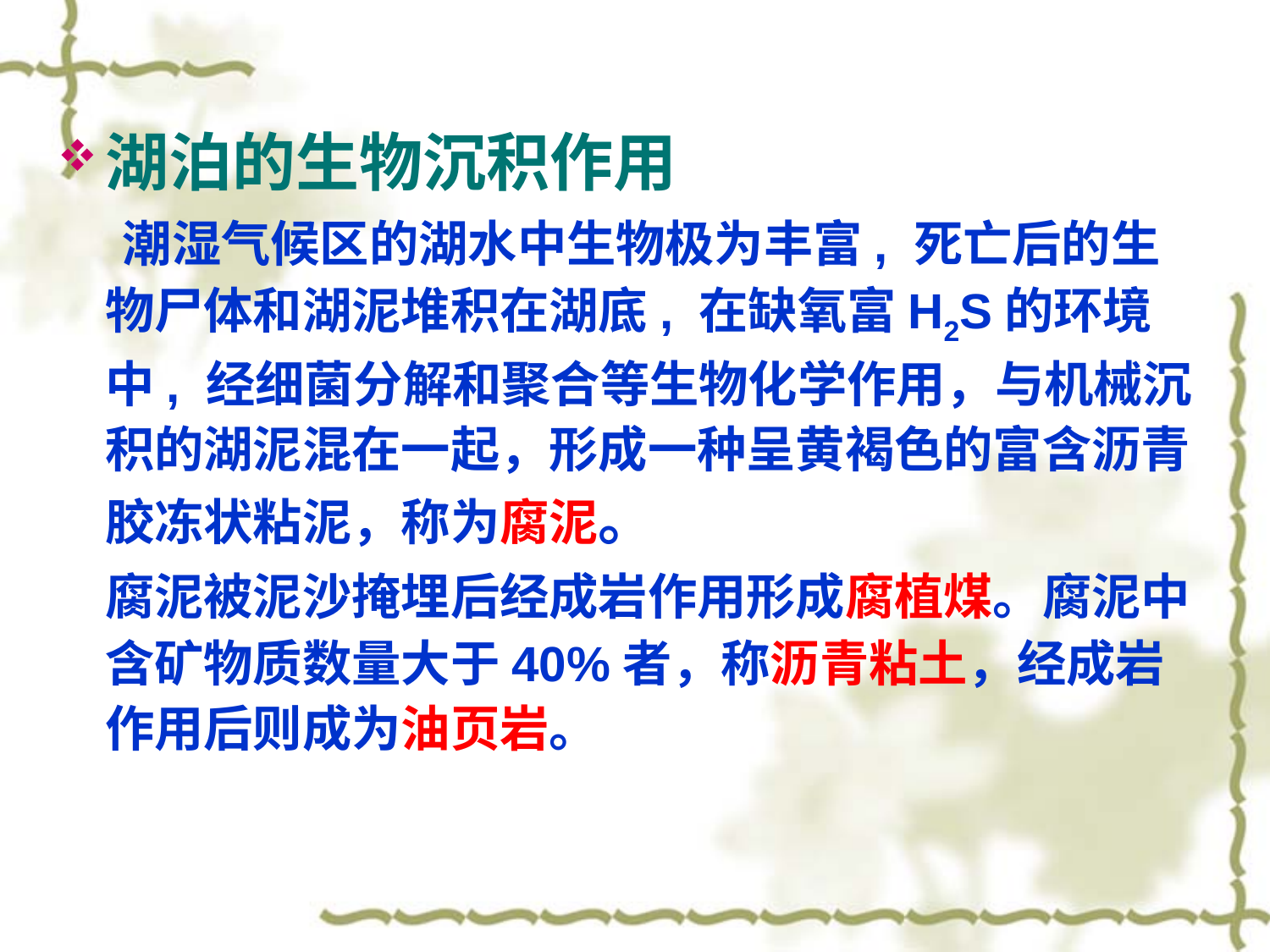

湖泊的生物沉积作用
    潮湿气候区的湖水中生物极为丰富, 死亡后的生物尸体和湖泥堆积在湖底, 在缺氧富H2S的环境中, 经细菌分解和聚合等生物化学作用，与机械沉积的湖泥混在一起，形成一种呈黄褐色的富含沥青胶冻状粘泥，称为腐泥。
	腐泥被泥沙掩埋后经成岩作用形成腐植煤。腐泥中含矿物质数量大于40%者，称沥青粘土，经成岩作用后则成为油页岩。